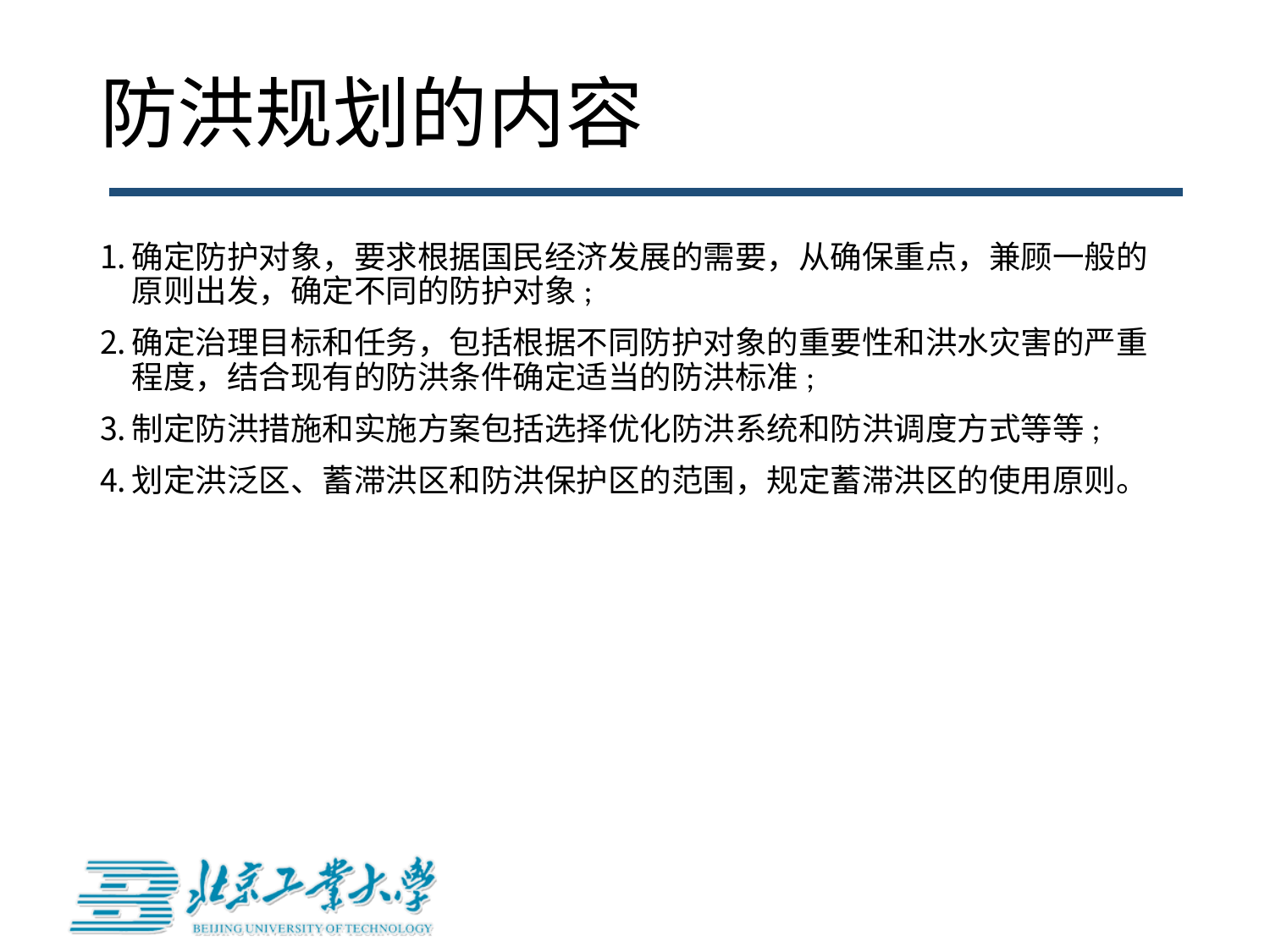

# 防洪规划的内容
确定防护对象，要求根据国民经济发展的需要，从确保重点，兼顾一般的原则出发，确定不同的防护对象;
确定治理目标和任务，包括根据不同防护对象的重要性和洪水灾害的严重程度，结合现有的防洪条件确定适当的防洪标准;
制定防洪措施和实施方案包括选择优化防洪系统和防洪调度方式等等;
划定洪泛区、蓄滞洪区和防洪保护区的范围，规定蓄滞洪区的使用原则。